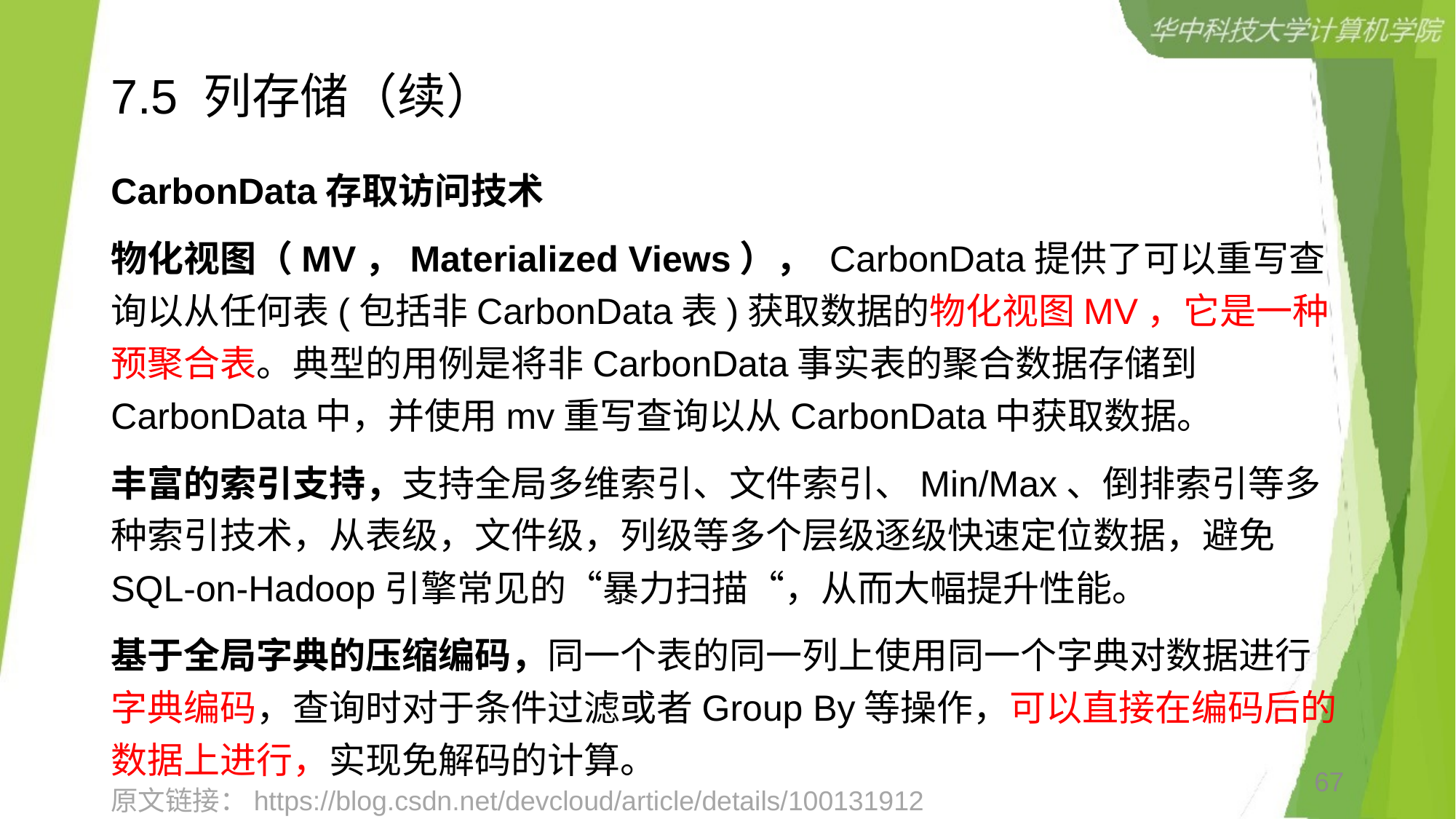

# 7.5 列存储（续）
CarbonData存取访问技术
物化视图（MV，Materialized Views）， CarbonData提供了可以重写查询以从任何表(包括非CarbonData表)获取数据的物化视图MV，它是一种预聚合表。典型的用例是将非CarbonData事实表的聚合数据存储到CarbonData中，并使用mv重写查询以从CarbonData中获取数据。
丰富的索引支持，支持全局多维索引、文件索引、Min/Max、倒排索引等多种索引技术，从表级，文件级，列级等多个层级逐级快速定位数据，避免SQL-on-Hadoop引擎常见的“暴力扫描“，从而大幅提升性能。
基于全局字典的压缩编码，同一个表的同一列上使用同一个字典对数据进行字典编码，查询时对于条件过滤或者Group By等操作，可以直接在编码后的数据上进行，实现免解码的计算。
67
原文链接：https://blog.csdn.net/devcloud/article/details/100131912